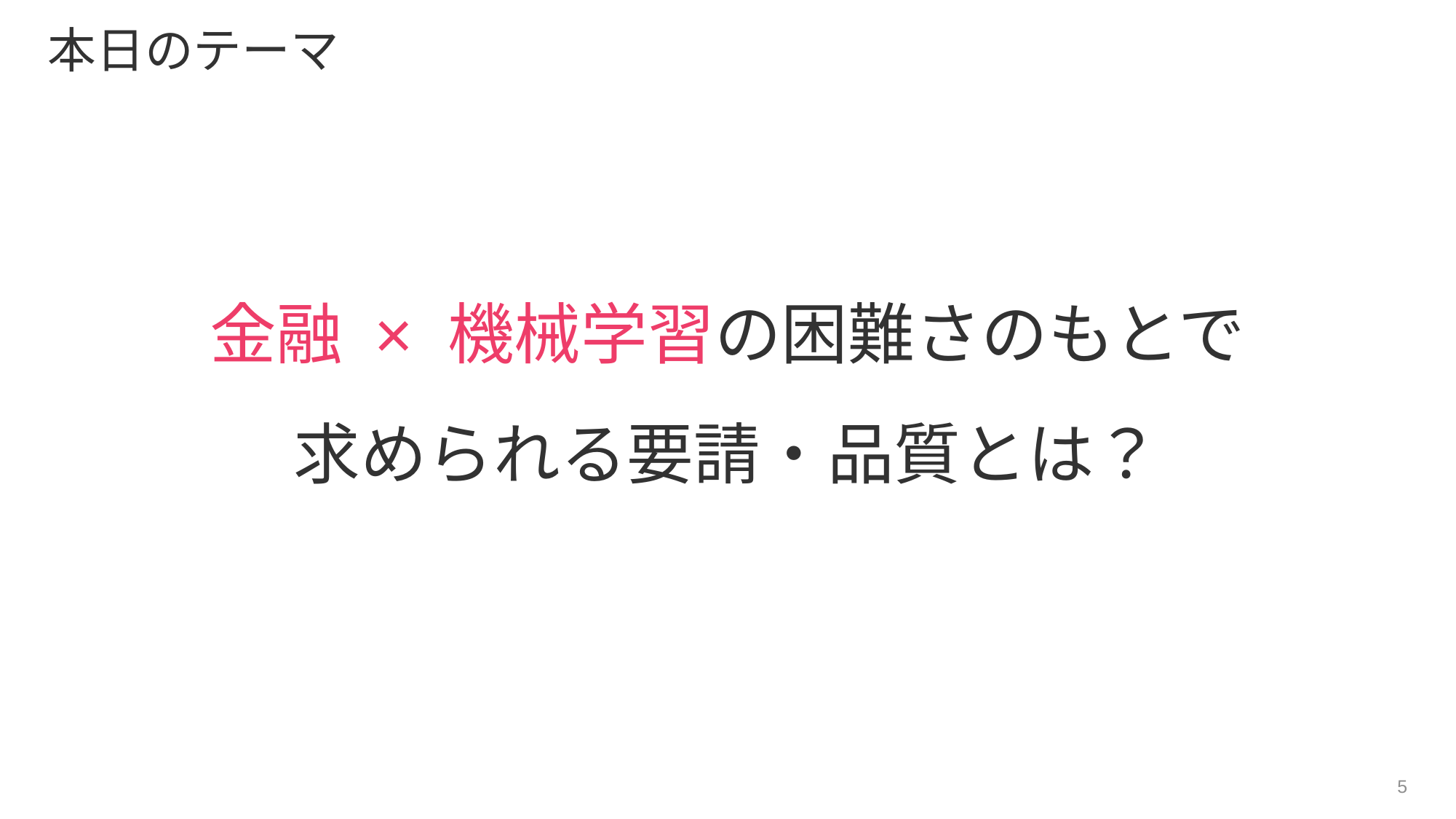

# 本日のテーマ
金融 × 機械学習の困難さのもとで
求められる要請・品質とは？
5